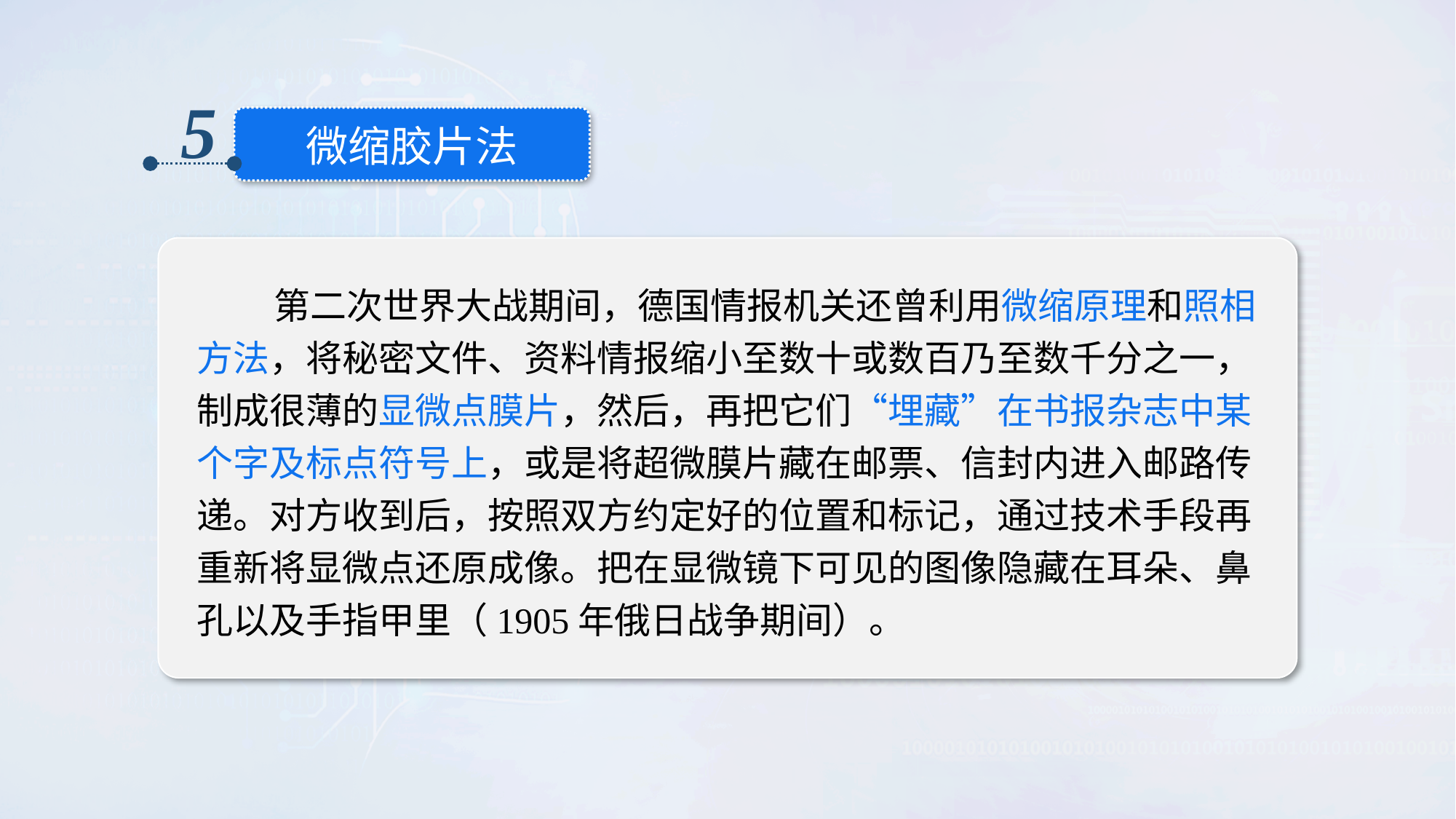

5

微缩胶片法

第二次世界大战期间，德国情报机关还曾利用微缩原理和照相方法，将秘密文件、资料情报缩小至数十或数百乃至数千分之一，制成很薄的显微点膜片，然后，再把它们“埋藏”在书报杂志中某个字及标点符号上，或是将超微膜片藏在邮票、信封内进入邮路传递。对方收到后，按照双方约定好的位置和标记，通过技术手段再重新将显微点还原成像。把在显微镜下可见的图像隐藏在耳朵、鼻孔以及手指甲里（1905年俄日战争期间）。